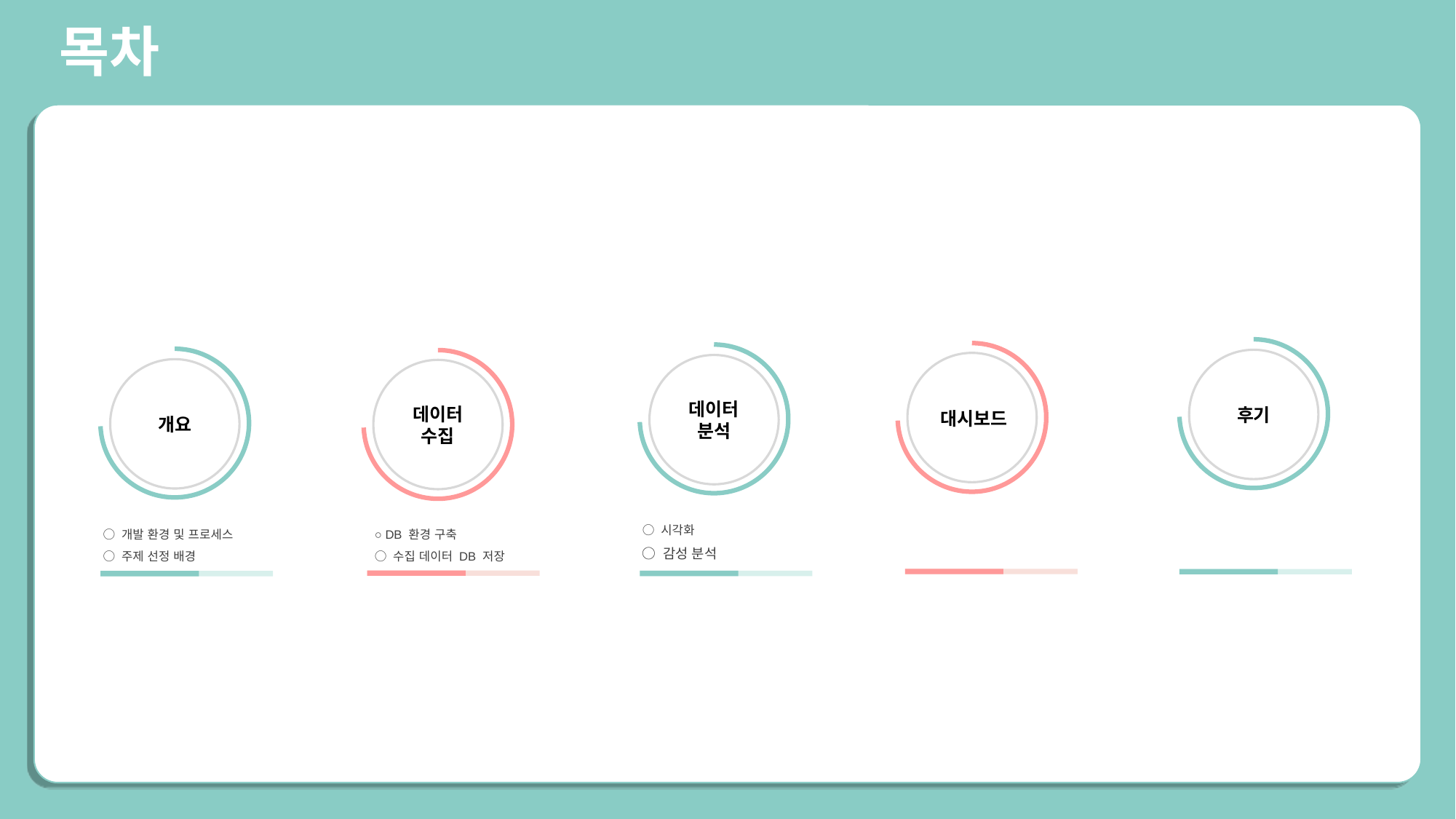

목차

크

후기

데이터 분석

개요

데이터 수집
75%
75%
대시보드
○ 시각화
○ 감성 분석
○ 개발 환경 및 프로세스
○ 주제 선정 배경
○ DB 환경 구축
○ 수집 데이터 DB 저장